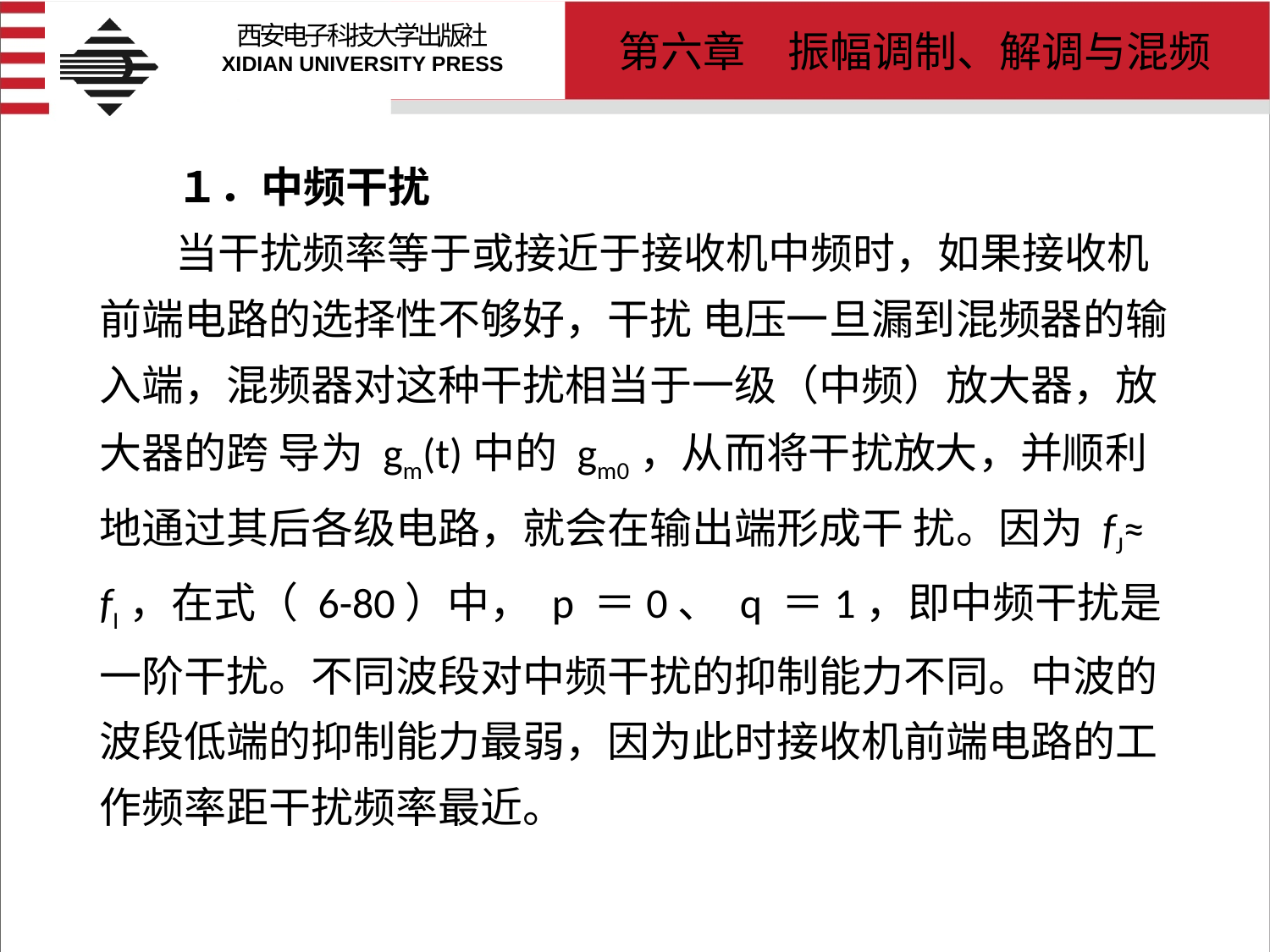

# １．中频干扰 当干扰频率等于或接近于接收机中频时，如果接收机前端电路的选择性不够好，干扰 电压一旦漏到混频器的输入端，混频器对这种干扰相当于一级（中频）放大器，放大器的跨 导为 gm(t)中的 gm0，从而将干扰放大，并顺利地通过其后各级电路，就会在输出端形成干 扰。因为 fJ≈ fI，在式（ 6-80）中， p ＝0、 q ＝1，即中频干扰是一阶干扰。不同波段对中频干扰的抑制能力不同。中波的波段低端的抑制能力最弱，因为此时接收机前端电路的工作频率距干扰频率最近。